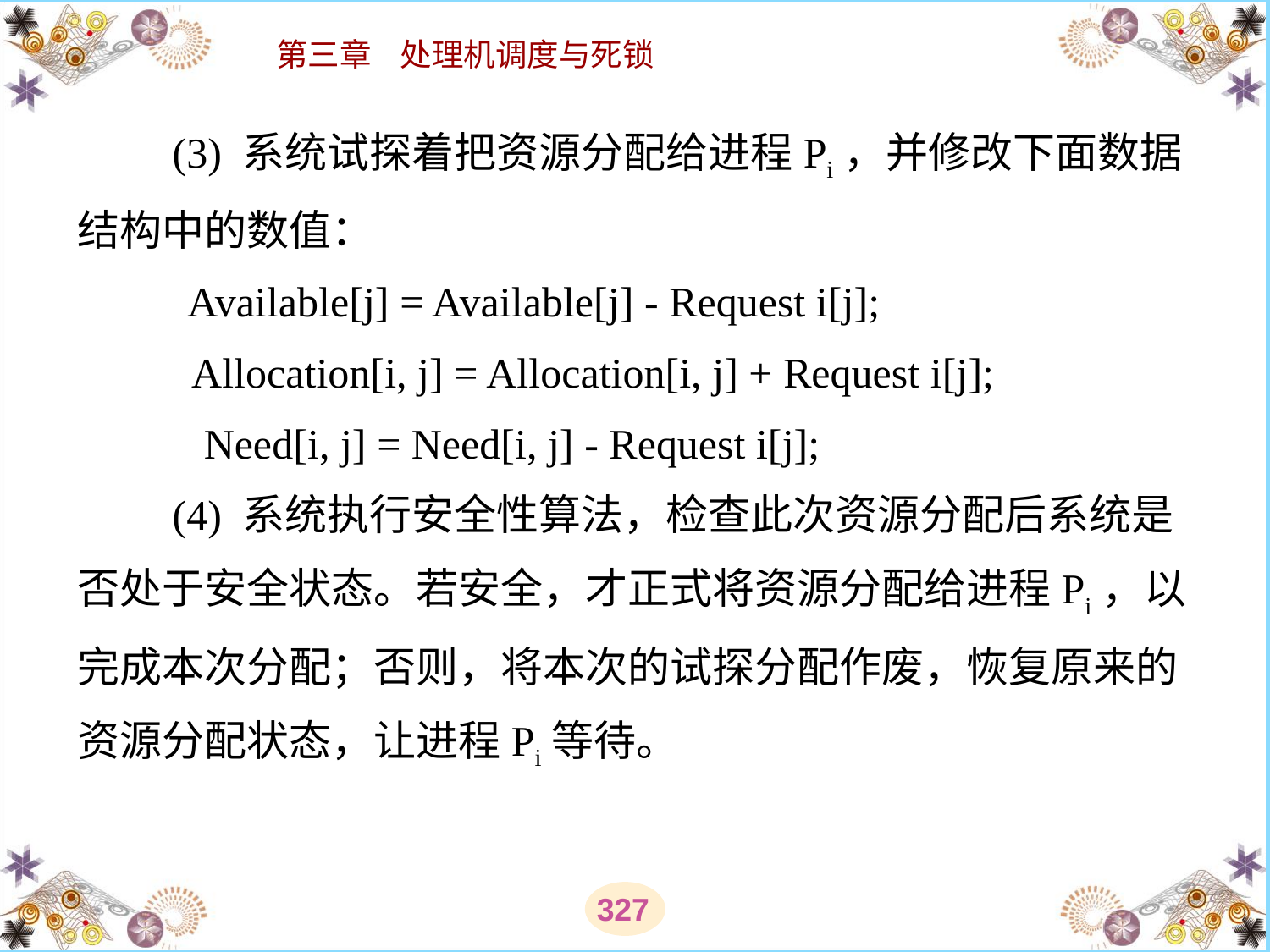

# (3) 系统试探着把资源分配给进程Pi，并修改下面数据结构中的数值： 　Available[j] = Available[j] - Request i[j]; 　  　Allocation[i, j] = Allocation[i, j] + Request i[j]; 　　Need[i, j] = Need[i, j] - Request i[j]; 　　(4) 系统执行安全性算法，检查此次资源分配后系统是否处于安全状态。若安全，才正式将资源分配给进程Pi，以完成本次分配；否则，将本次的试探分配作废，恢复原来的资源分配状态，让进程Pi等待。